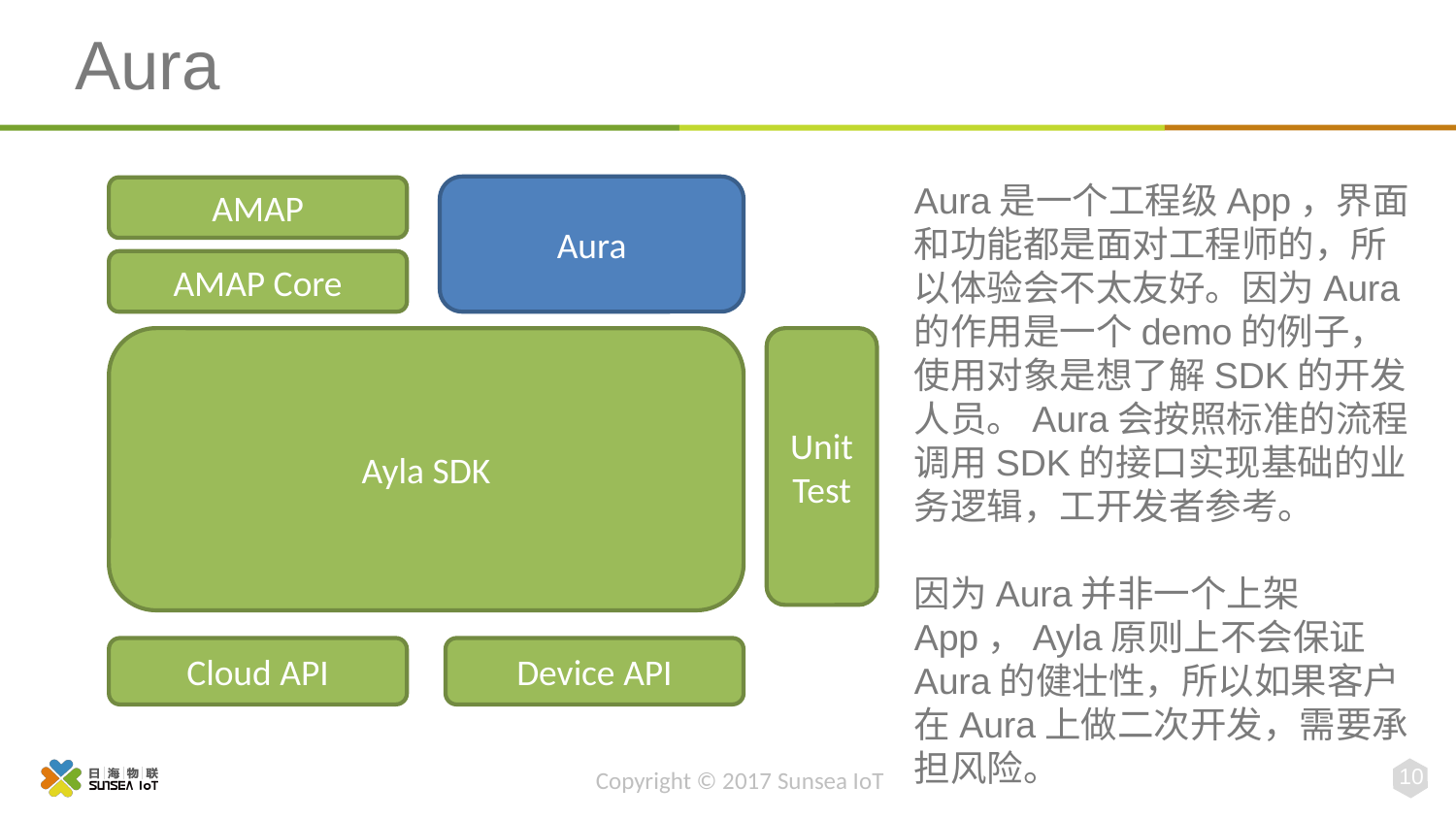

# Aura
Aura是一个工程级App，界面和功能都是面对工程师的，所以体验会不太友好。因为Aura的作用是一个demo的例子，使用对象是想了解SDK的开发人员。Aura会按照标准的流程调用SDK的接口实现基础的业务逻辑，工开发者参考。

因为Aura并非一个上架App，Ayla原则上不会保证Aura的健壮性，所以如果客户在Aura上做二次开发，需要承担风险。
Aura
AMAP
Ayla SDK
Unit Test
Cloud API
Device API
AMAP Core

10
Copyright © 2017 Sunsea IoT